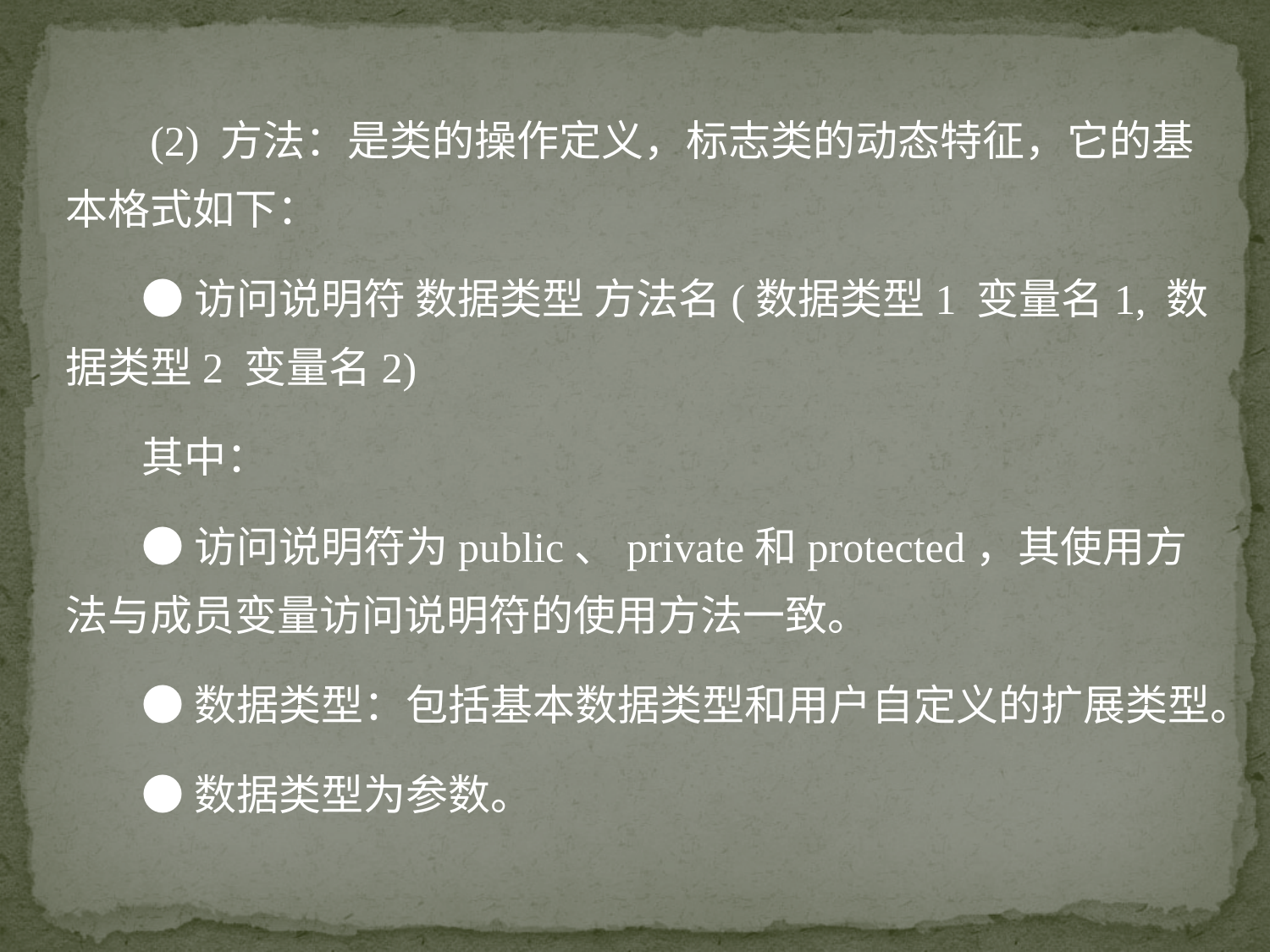

(2) 方法：是类的操作定义，标志类的动态特征，它的基本格式如下：
        ●访问说明符 数据类型 方法名(数据类型1 变量名1, 数据类型2 变量名2)
       其中：
        ●访问说明符为public、private和protected，其使用方法与成员变量访问说明符的使用方法一致。
        ●数据类型：包括基本数据类型和用户自定义的扩展类型。
        ●数据类型为参数。